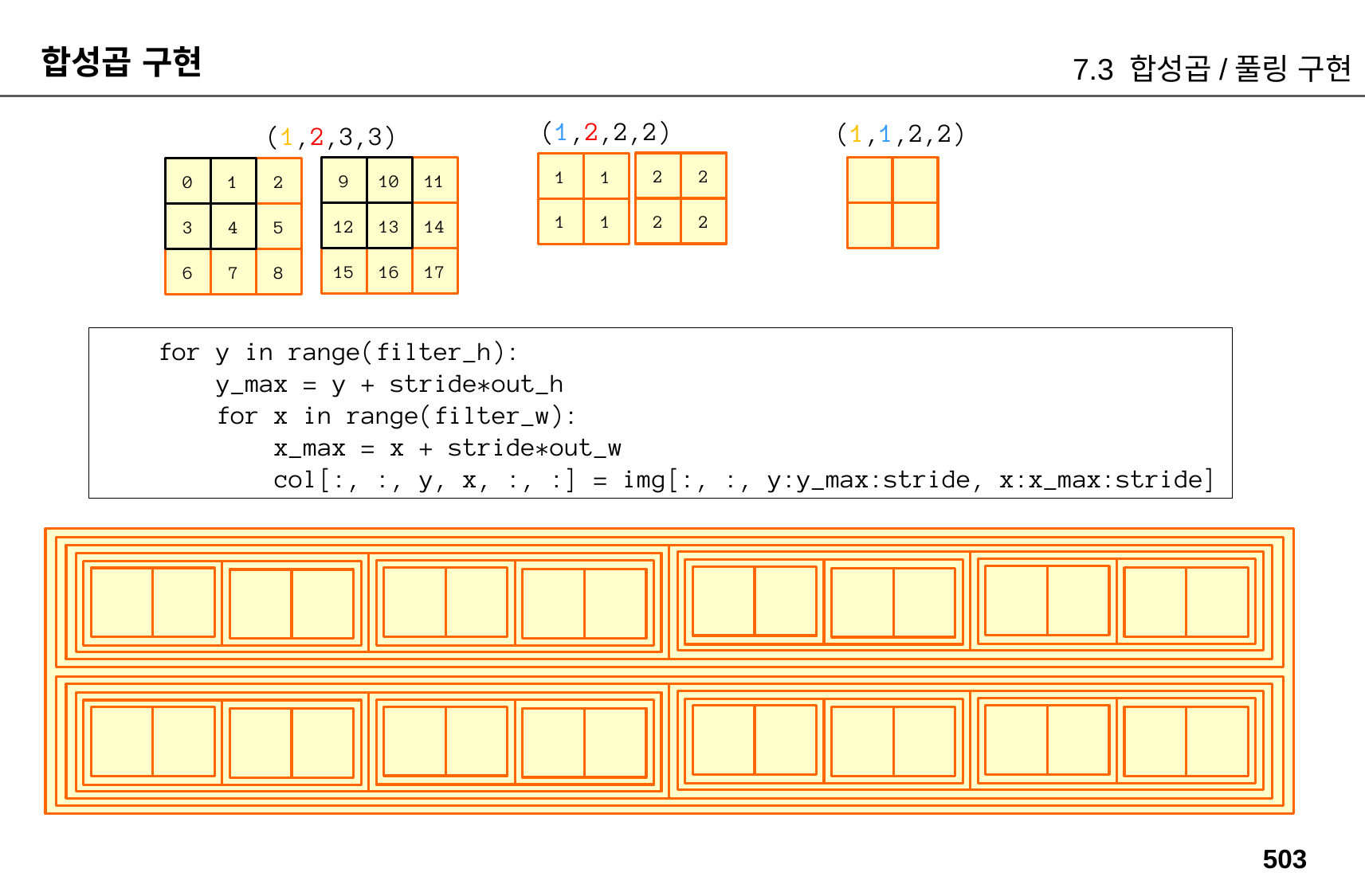

합성곱 구현
7.3 합성곱/풀링 구현
(1,2,2,2)
(1,1,2,2)
(1,2,3,3)
2
2
1
1
9

10
11

0

1
2
2
2
1
1
12
13
14

3
4
5
15
16
17
6
7
8
    for y in range(filter_h):
        y_max = y + stride*out_h
        for x in range(filter_w):
            x_max = x + stride*out_w
            col[:, :, y, x, :, :] = img[:, :, y:y_max:stride, x:x_max:stride]